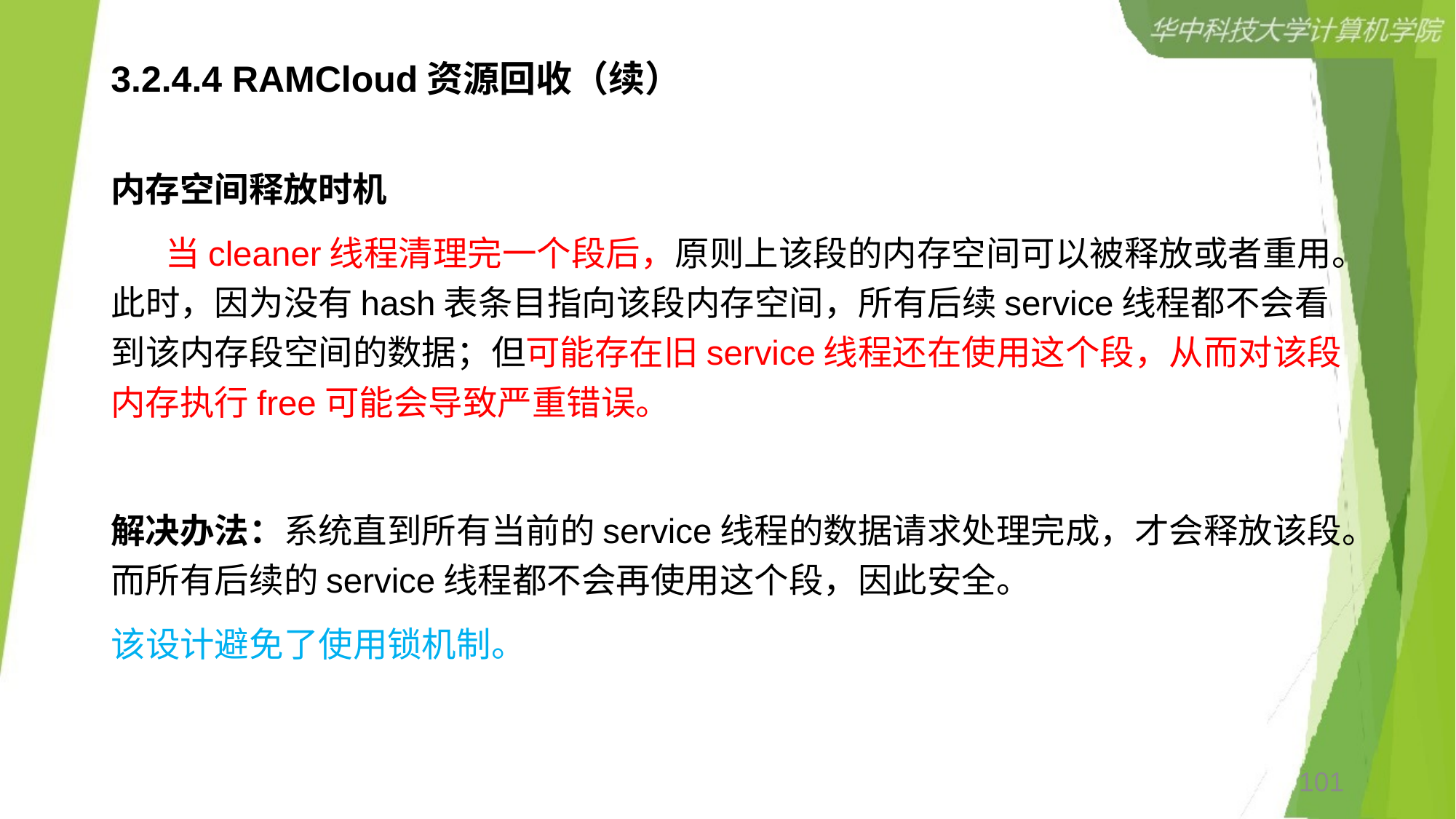

# 3.2.4.4 RAMCloud资源回收（续）
内存空间释放时机
      当cleaner线程清理完一个段后，原则上该段的内存空间可以被释放或者重用。此时，因为没有hash表条目指向该段内存空间，所有后续service线程都不会看到该内存段空间的数据；但可能存在旧service线程还在使用这个段，从而对该段内存执行free可能会导致严重错误。

解决办法：系统直到所有当前的service线程的数据请求处理完成，才会释放该段。而所有后续的service线程都不会再使用这个段，因此安全。
该设计避免了使用锁机制。
101